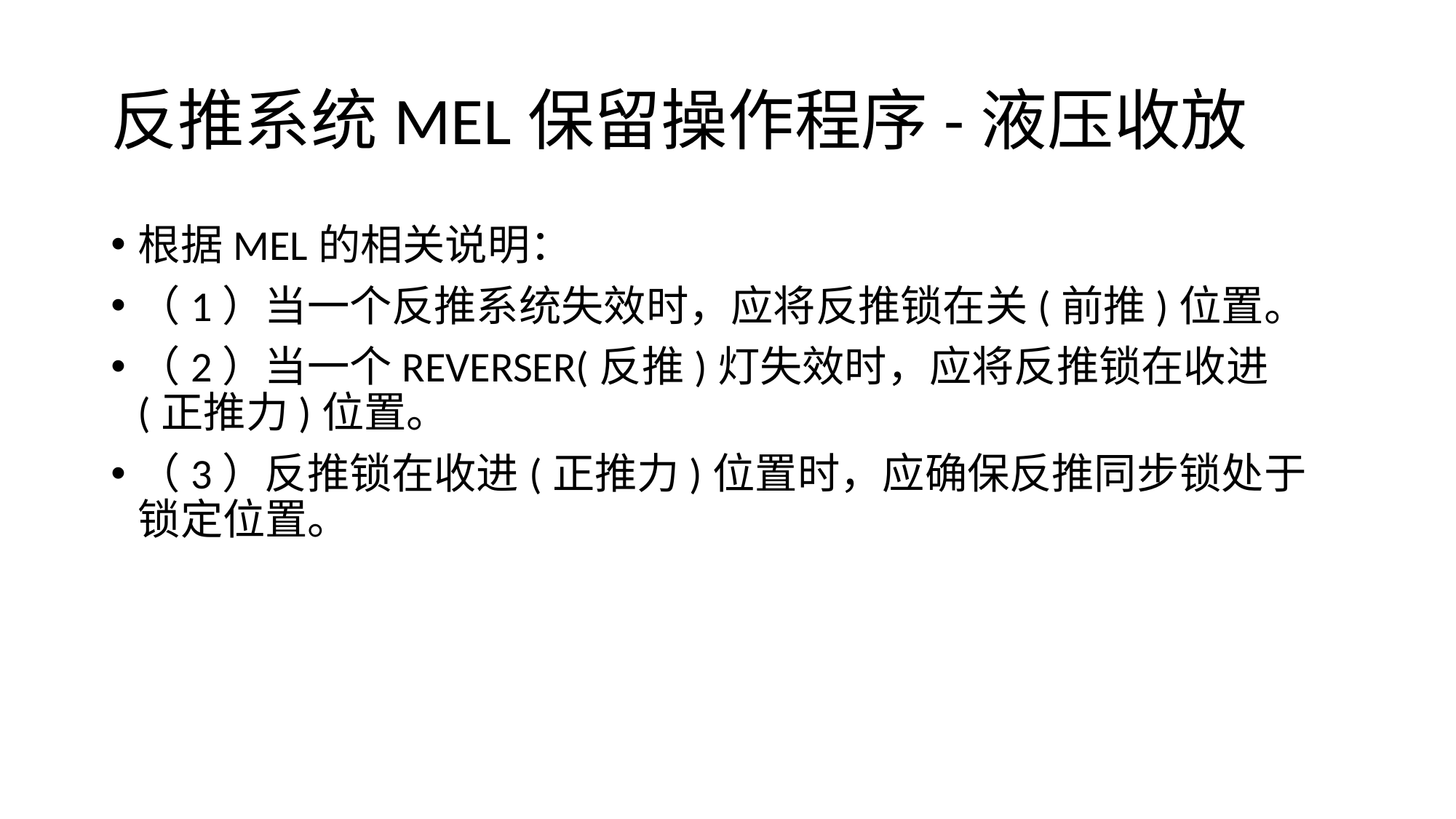

# 反推系统MEL保留操作程序-液压收放
根据MEL的相关说明：
（1）当一个反推系统失效时，应将反推锁在关(前推)位置。
（2）当一个REVERSER(反推)灯失效时，应将反推锁在收进(正推力)位置。
（3）反推锁在收进(正推力)位置时，应确保反推同步锁处于锁定位置。